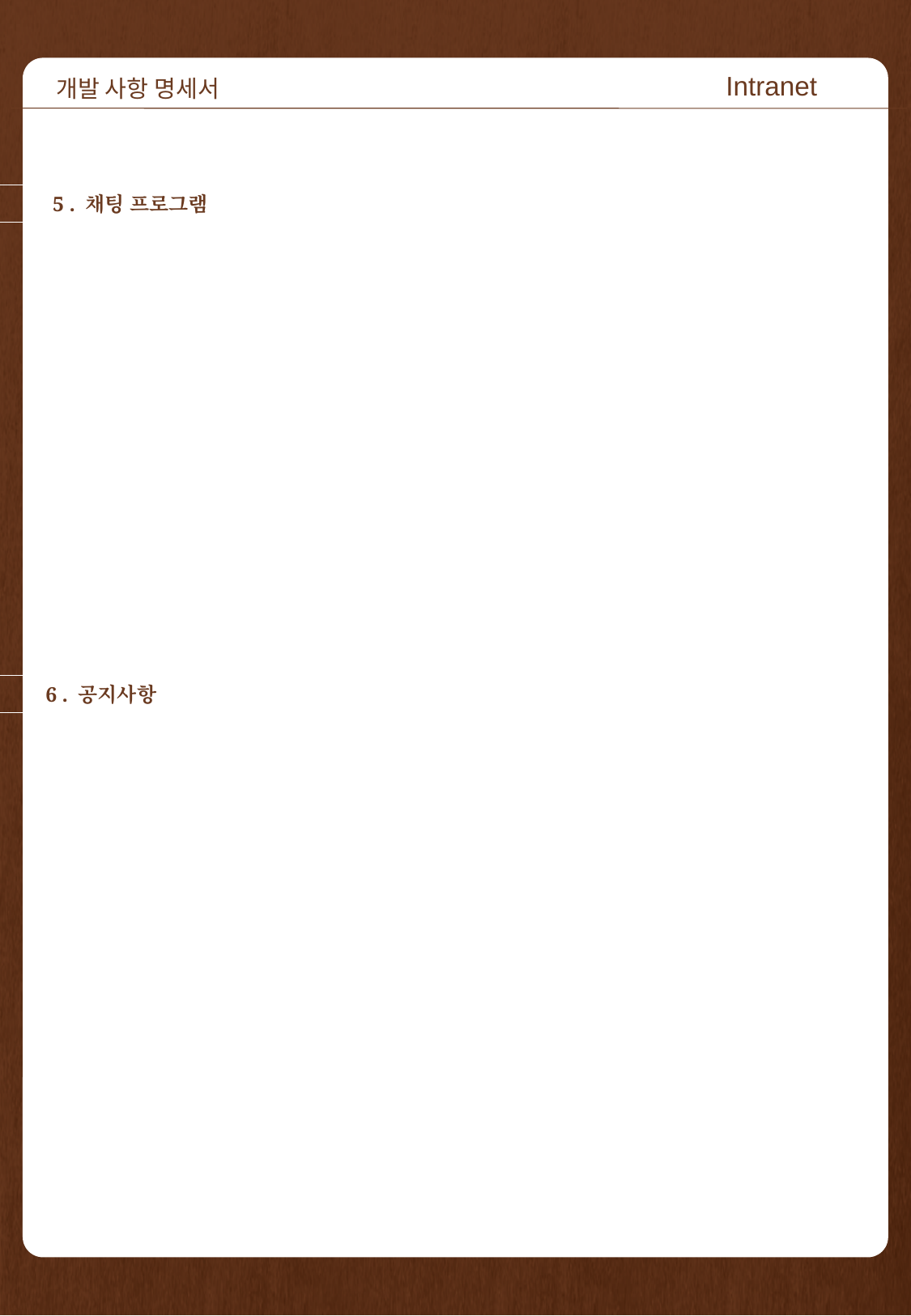

개발 사항 명세서
Intranet
5 . 채팅 프로그램
6 . 공지사항